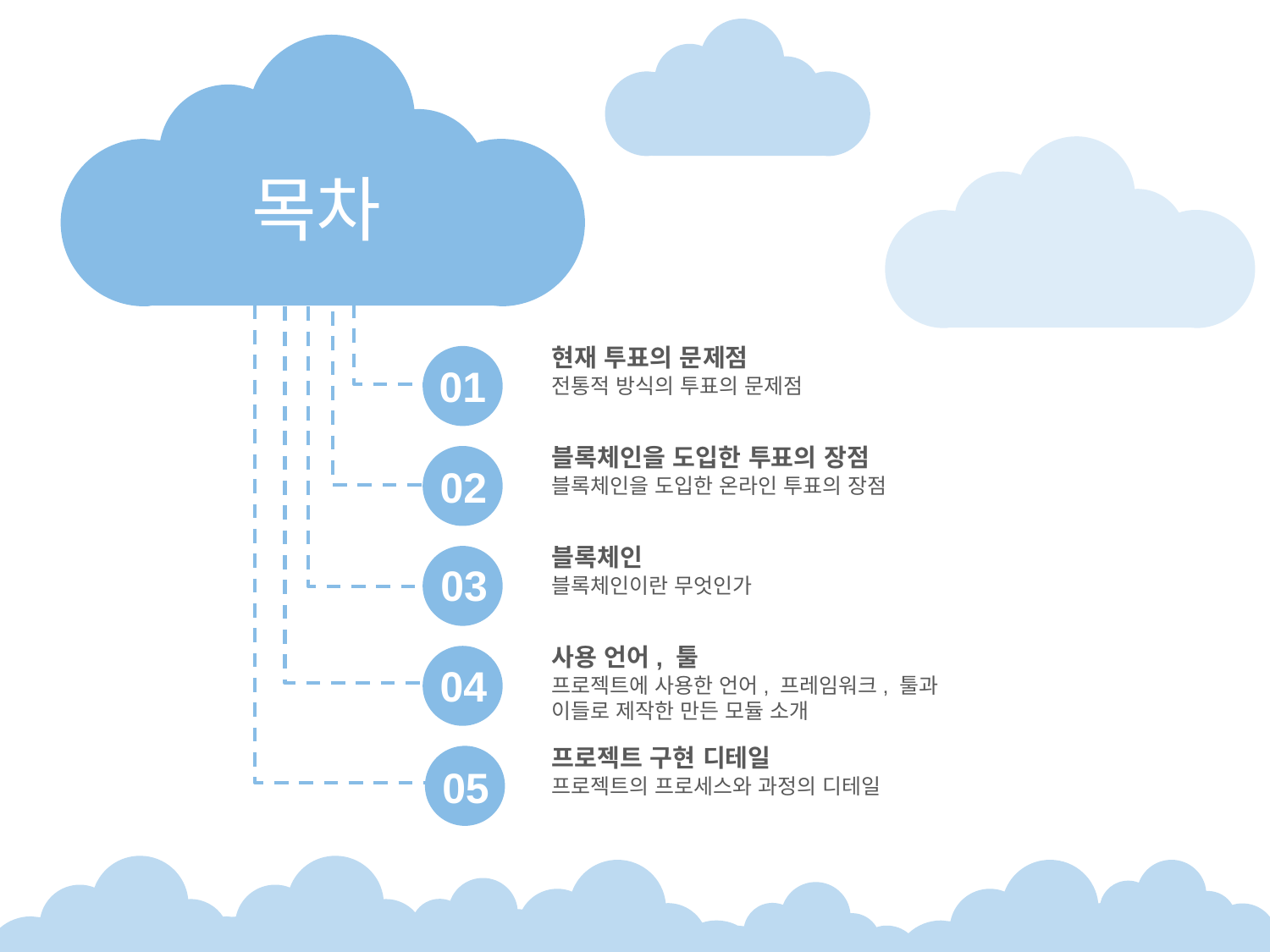

# 목차

현재 투표의 문제점
전통적 방식의 투표의 문제점

01
블록체인을 도입한 투표의 장점
블록체인을 도입한 온라인 투표의 장점

02
블록체인
블록체인이란 무엇인가

03
사용 언어, 툴
프로젝트에 사용한 언어, 프레임워크, 툴과
이들로 제작한 만든 모듈 소개

04
프로젝트 구현 디테일
프로젝트의 프로세스와 과정의 디테일

05